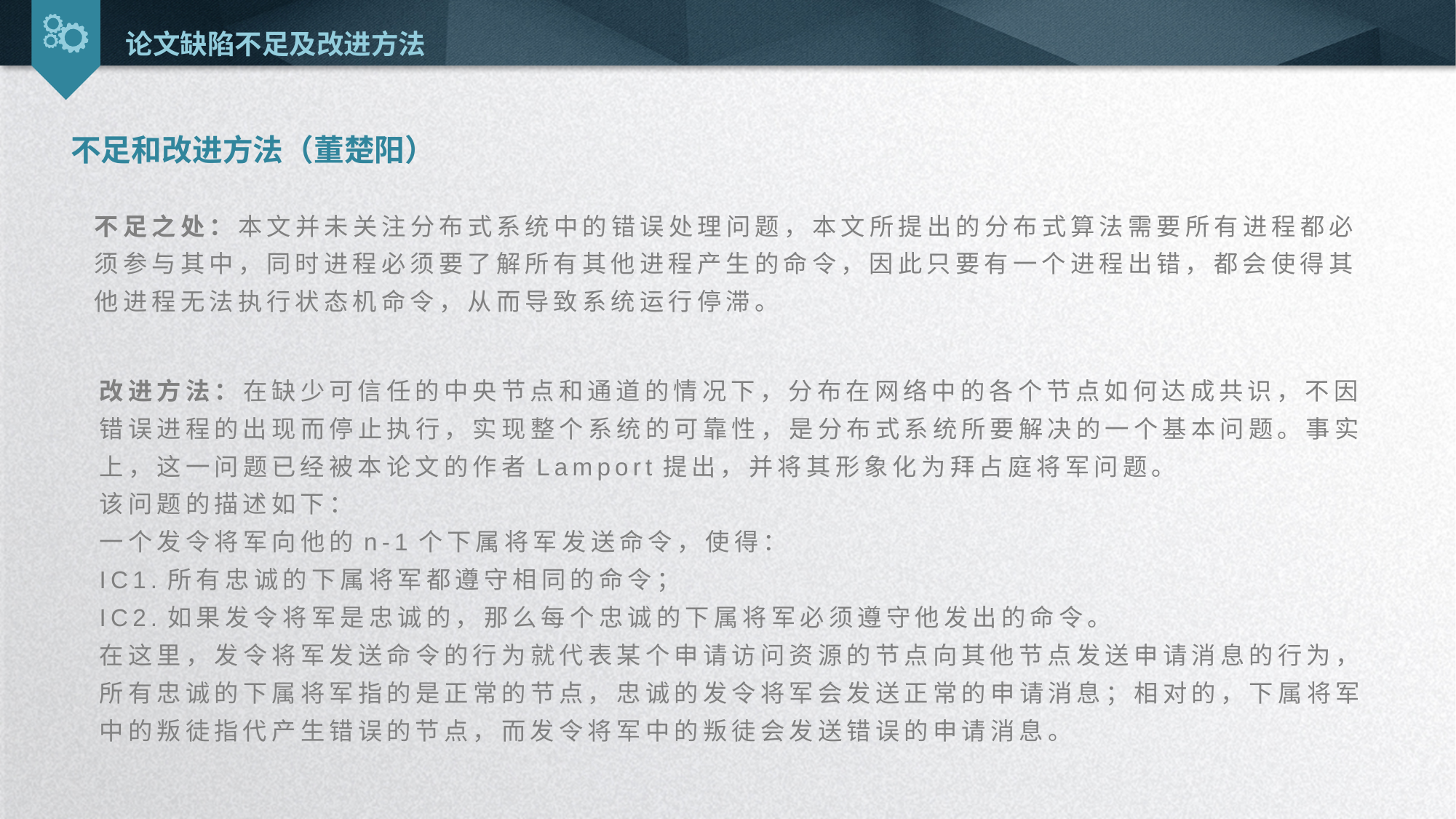

论文缺陷不足及改进方法
不足和改进方法（董楚阳）
不足之处：本文并未关注分布式系统中的错误处理问题，本文所提出的分布式算法需要所有进程都必须参与其中，同时进程必须要了解所有其他进程产生的命令，因此只要有一个进程出错，都会使得其他进程无法执行状态机命令，从而导致系统运行停滞。
改进方法：在缺少可信任的中央节点和通道的情况下，分布在网络中的各个节点如何达成共识，不因错误进程的出现而停止执行，实现整个系统的可靠性，是分布式系统所要解决的一个基本问题。事实上，这一问题已经被本论文的作者Lamport提出，并将其形象化为拜占庭将军问题。
该问题的描述如下：一个发令将军向他的n-1个下属将军发送命令，使得：IC1.所有忠诚的下属将军都遵守相同的命令；IC2.如果发令将军是忠诚的，那么每个忠诚的下属将军必须遵守他发出的命令。在这里，发令将军发送命令的行为就代表某个申请访问资源的节点向其他节点发送申请消息的行为，所有忠诚的下属将军指的是正常的节点，忠诚的发令将军会发送正常的申请消息；相对的，下属将军中的叛徒指代产生错误的节点，而发令将军中的叛徒会发送错误的申请消息。
延时符